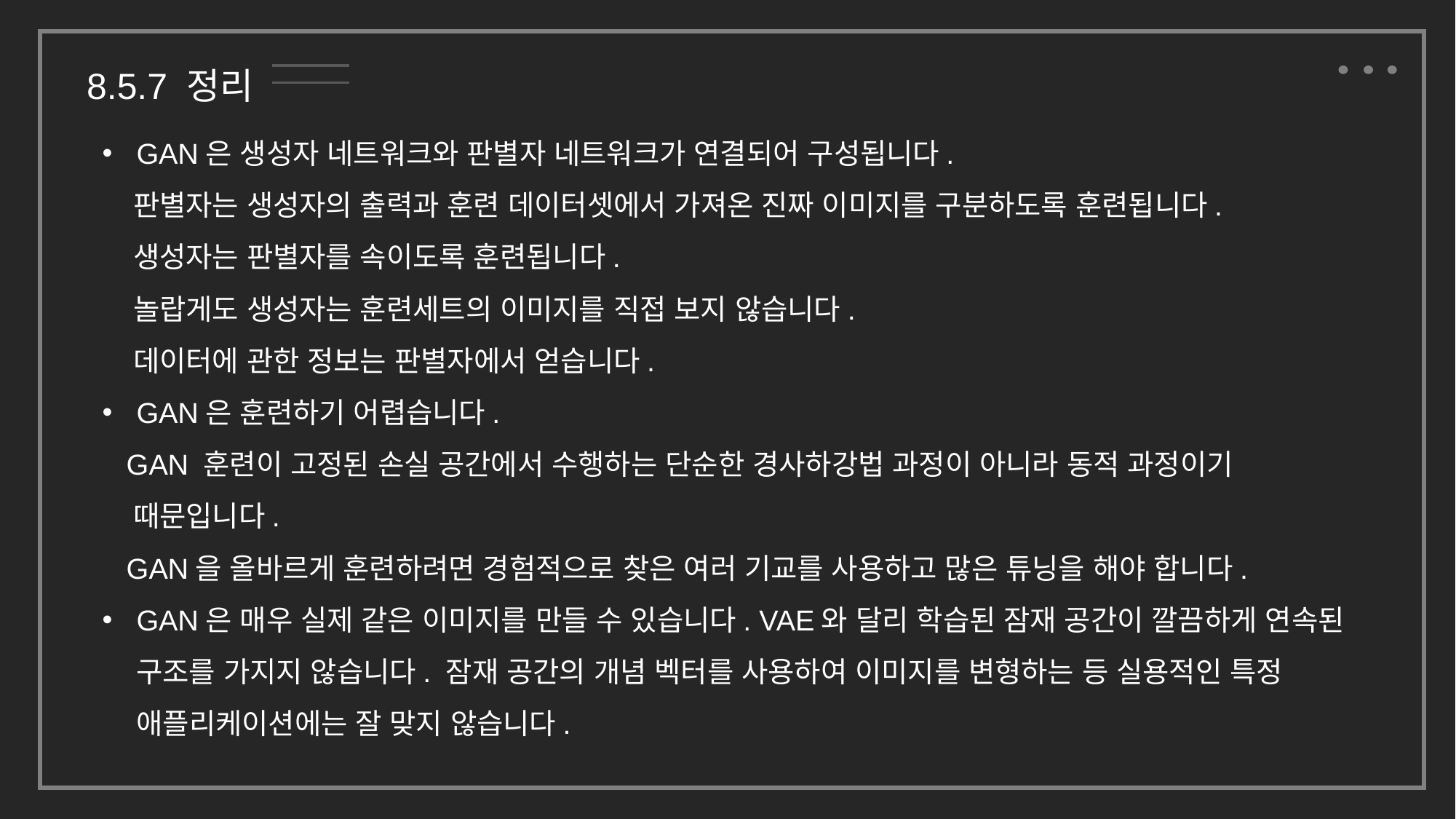

8.5.7 정리

GAN은 생성자 네트워크와 판별자 네트워크가 연결되어 구성됩니다.
   판별자는 생성자의 출력과 훈련 데이터셋에서 가져온 진짜 이미지를 구분하도록 훈련됩니다.
   생성자는 판별자를 속이도록 훈련됩니다.
   놀랍게도 생성자는 훈련세트의 이미지를 직접 보지 않습니다.
   데이터에 관한 정보는 판별자에서 얻습니다.
GAN은 훈련하기 어렵습니다.
   GAN 훈련이 고정된 손실 공간에서 수행하는 단순한 경사하강법 과정이 아니라 동적 과정이기
   때문입니다.
   GAN을 올바르게 훈련하려면 경험적으로 찾은 여러 기교를 사용하고 많은 튜닝을 해야 합니다.
GAN은 매우 실제 같은 이미지를 만들 수 있습니다. VAE와 달리 학습된 잠재 공간이 깔끔하게 연속된 구조를 가지지 않습니다. 잠재 공간의 개념 벡터를 사용하여 이미지를 변형하는 등 실용적인 특정 애플리케이션에는 잘 맞지 않습니다.